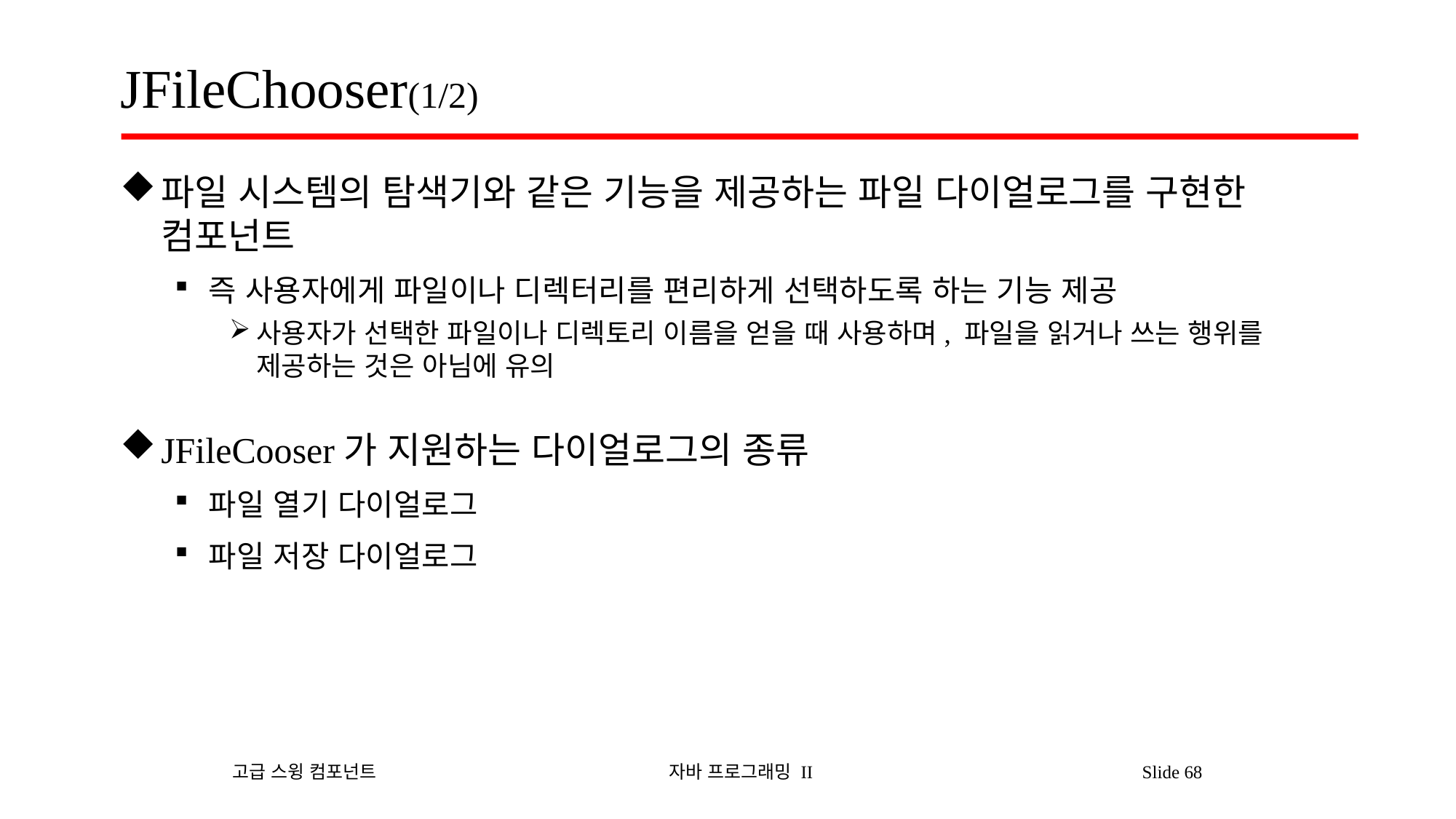

# JFileChooser(1/2)
파일 시스템의 탐색기와 같은 기능을 제공하는 파일 다이얼로그를 구현한 컴포넌트
즉 사용자에게 파일이나 디렉터리를 편리하게 선택하도록 하는 기능 제공
사용자가 선택한 파일이나 디렉토리 이름을 얻을 때 사용하며, 파일을 읽거나 쓰는 행위를 제공하는 것은 아님에 유의
JFileCooser가 지원하는 다이얼로그의 종류
파일 열기 다이얼로그
파일 저장 다이얼로그